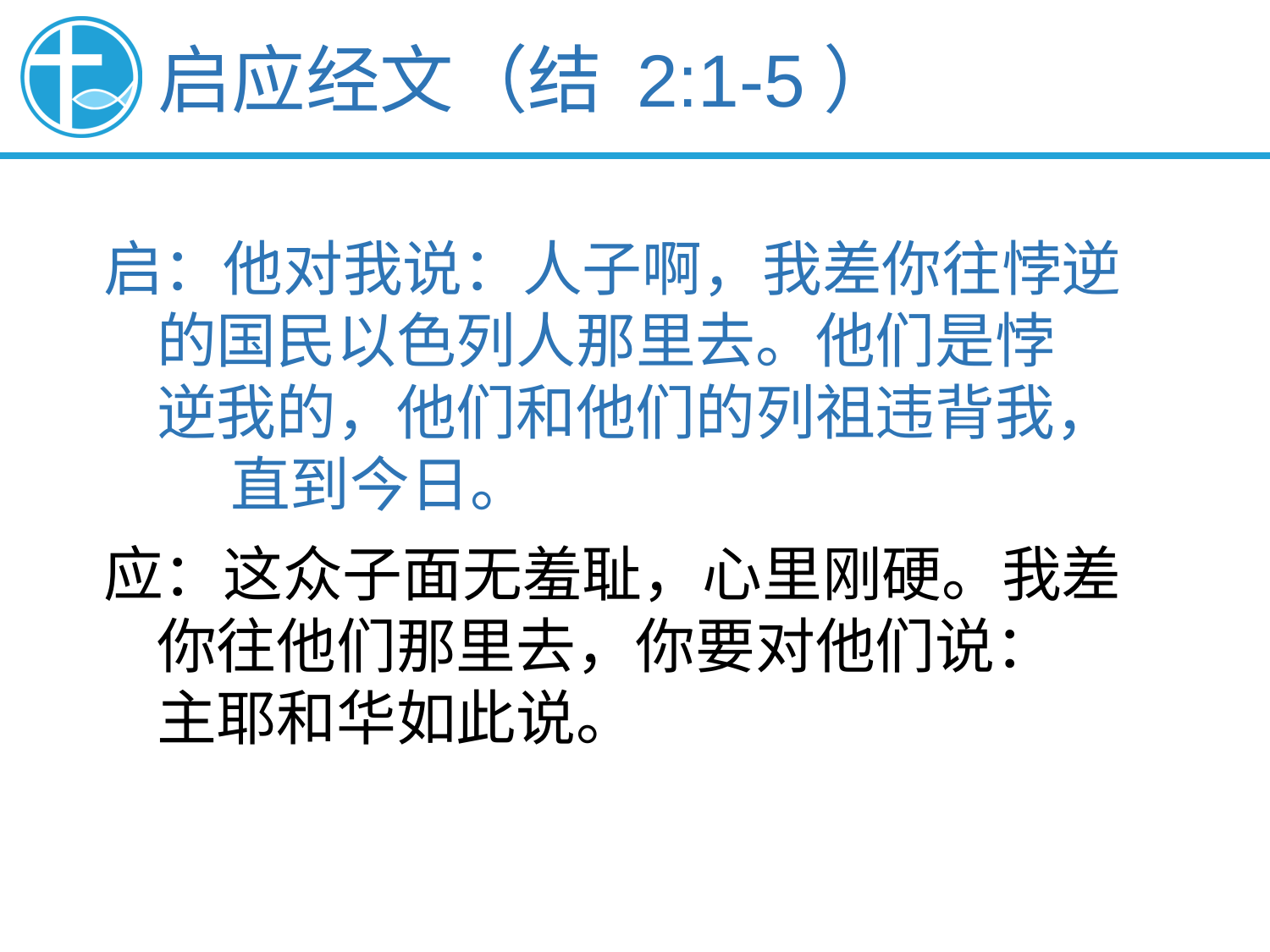

启应经文（结 2:1-5）
启：他对我说：人子啊，我差你往悖逆
    的国民以色列人那里去。他们是悖
    逆我的，他们和他们的列祖违背我，		直到今日。
应：这众子面无羞耻，心里刚硬。我差
    你往他们那里去，你要对他们说：
    主耶和华如此说。